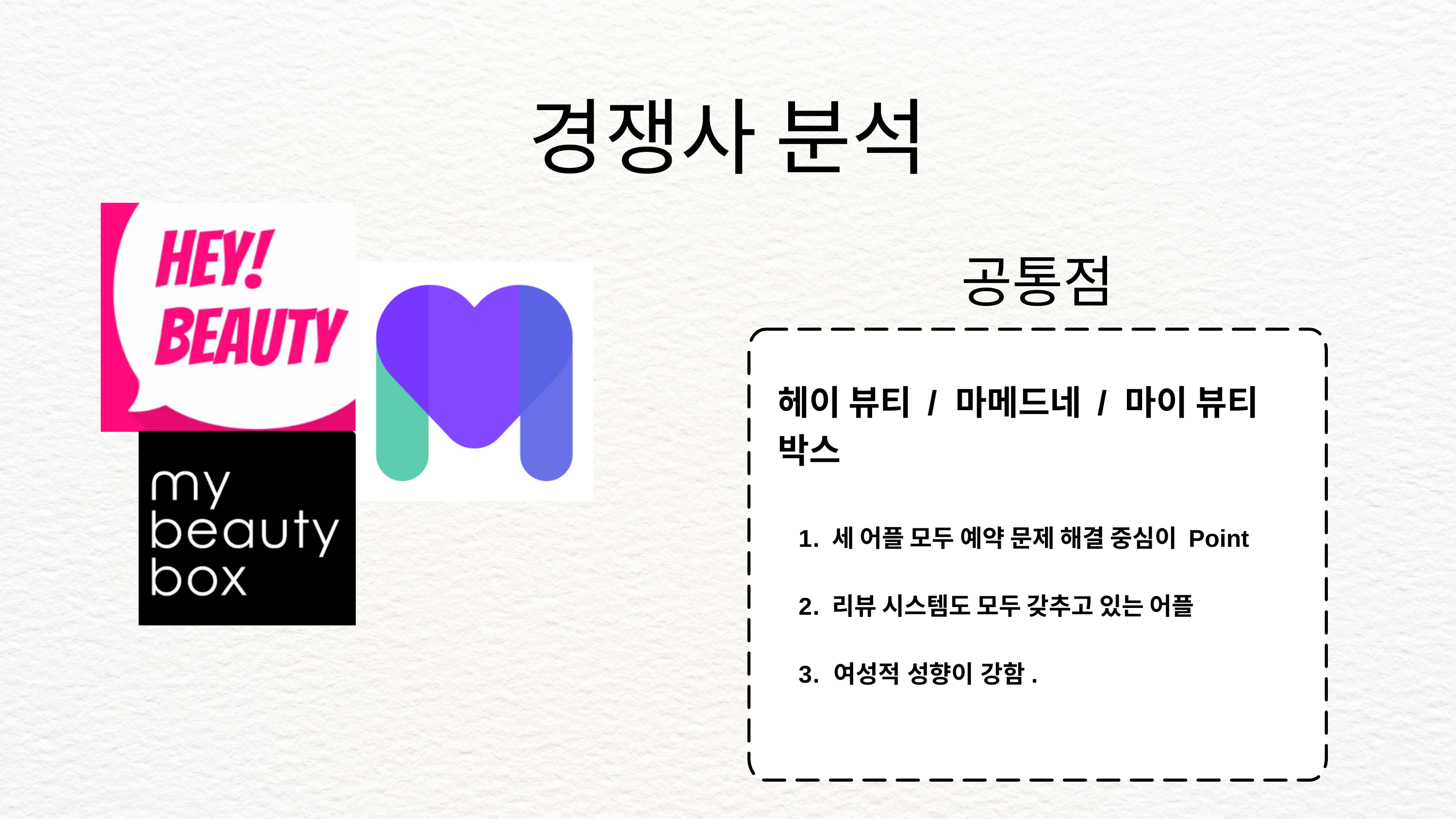

경쟁사 분석

공통점

헤이 뷰티 / 마메드네 / 마이 뷰티 박스

 세 어플 모두 예약 문제 해결 중심이 Point

 리뷰 시스템도 모두 갖추고 있는 어플

 여성적 성향이 강함.